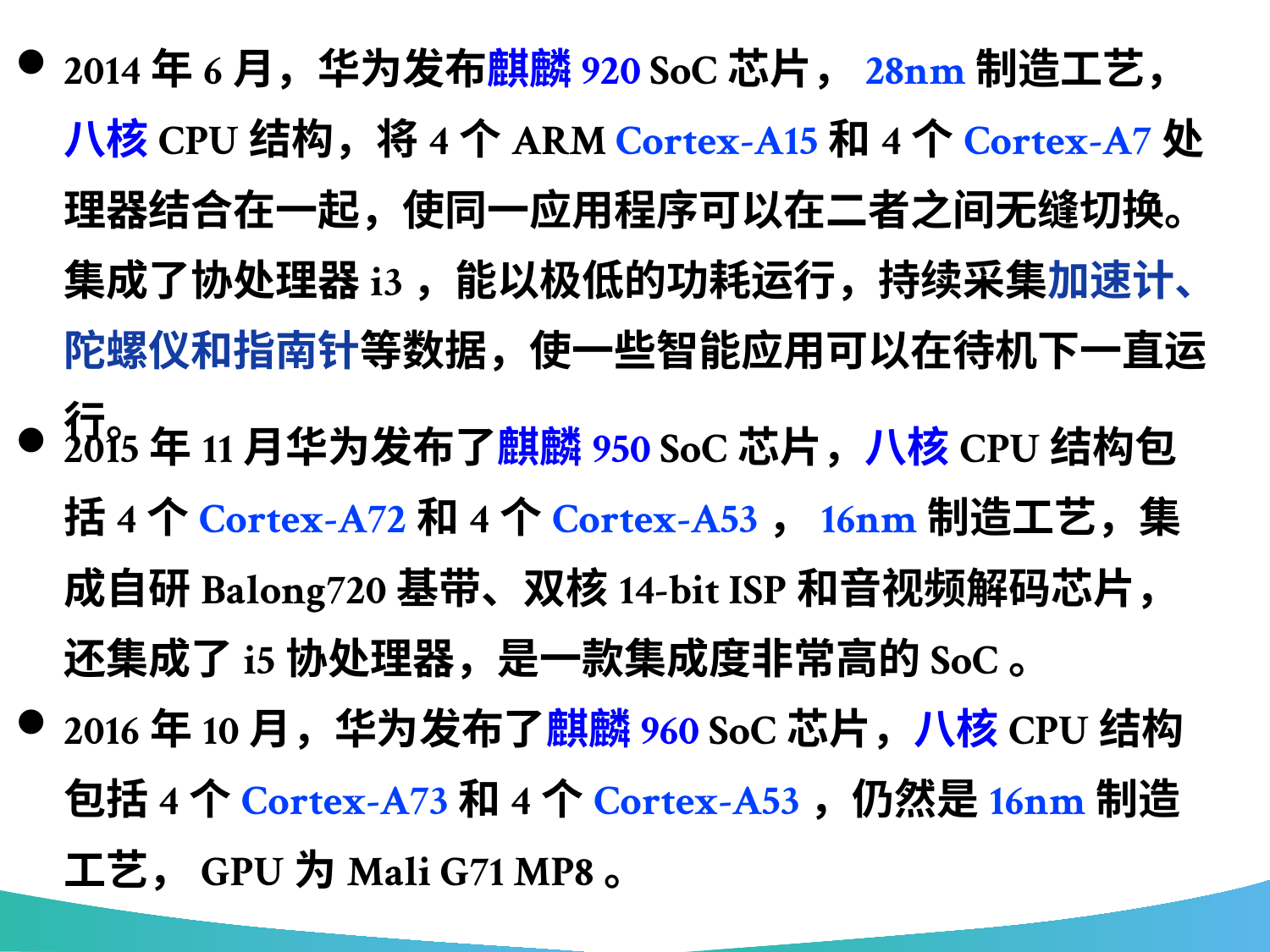

2014年6月，华为发布麒麟920 SoC芯片，28nm制造工艺，八核CPU结构，将4个ARM Cortex-A15和4个Cortex-A7处理器结合在一起，使同一应用程序可以在二者之间无缝切换。集成了协处理器i3，能以极低的功耗运行，持续采集加速计、陀螺仪和指南针等数据，使一些智能应用可以在待机下一直运行。
2015年11月华为发布了麒麟950 SoC芯片，八核CPU结构包括4个Cortex-A72和4个Cortex-A53，16nm制造工艺，集成自研Balong720基带、双核14-bit ISP和音视频解码芯片，还集成了i5协处理器，是一款集成度非常高的SoC。
2016年10月，华为发布了麒麟960 SoC芯片，八核CPU结构包括4个Cortex-A73和4个Cortex-A53，仍然是16nm制造工艺，GPU为Mali G71 MP8。